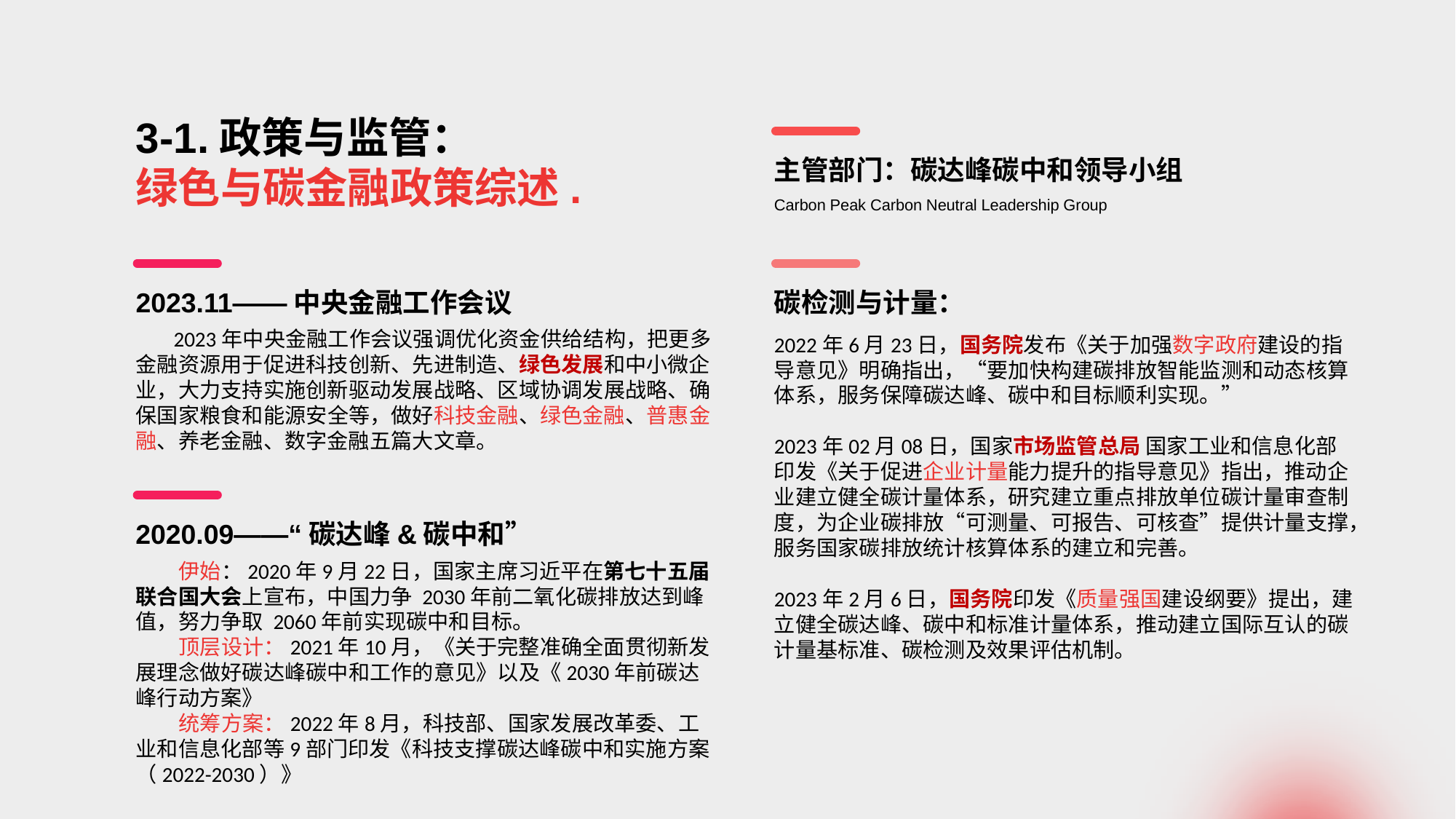

3-1.政策与监管：
绿色与碳金融政策综述.
主管部门：碳达峰碳中和领导小组
Carbon Peak Carbon Neutral Leadership Group
2023.11——中央金融工作会议
碳检测与计量：
        2023年中央金融工作会议强调优化资金供给结构，把更多金融资源用于促进科技创新、先进制造、绿色发展和中小微企业，大力支持实施创新驱动发展战略、区域协调发展战略、确保国家粮食和能源安全等，做好科技金融、绿色金融、普惠金融、养老金融、数字金融五篇大文章。
2022年6月23日，国务院发布《关于加强数字政府建设的指导意见》明确指出，“要加快构建碳排放智能监测和动态核算体系，服务保障碳达峰、碳中和目标顺利实现。”

2023年02月08日，国家市场监管总局 国家工业和信息化部印发《关于促进企业计量能力提升的指导意见》指出，推动企业建立健全碳计量体系，研究建立重点排放单位碳计量审查制度，为企业碳排放“可测量、可报告、可核查”提供计量支撑，服务国家碳排放统计核算体系的建立和完善。

2023年2月6日，国务院印发《质量强国建设纲要》提出，建立健全碳达峰、碳中和标准计量体系，推动建立国际互认的碳计量基标准、碳检测及效果评估机制。
2020.09——“碳达峰&碳中和”
        伊始：2020年9月22日，国家主席习近平在第七十五届联合国大会上宣布，中国力争 2030年前二氧化碳排放达到峰值，努力争取 2060年前实现碳中和目标。
        顶层设计：2021年10月，《关于完整准确全面贯彻新发展理念做好碳达峰碳中和工作的意见》以及《2030年前碳达峰行动方案》
        统筹方案：2022年8月，科技部、国家发展改革委、工业和信息化部等9部门印发《科技支撑碳达峰碳中和实施方案（2022-2030）》